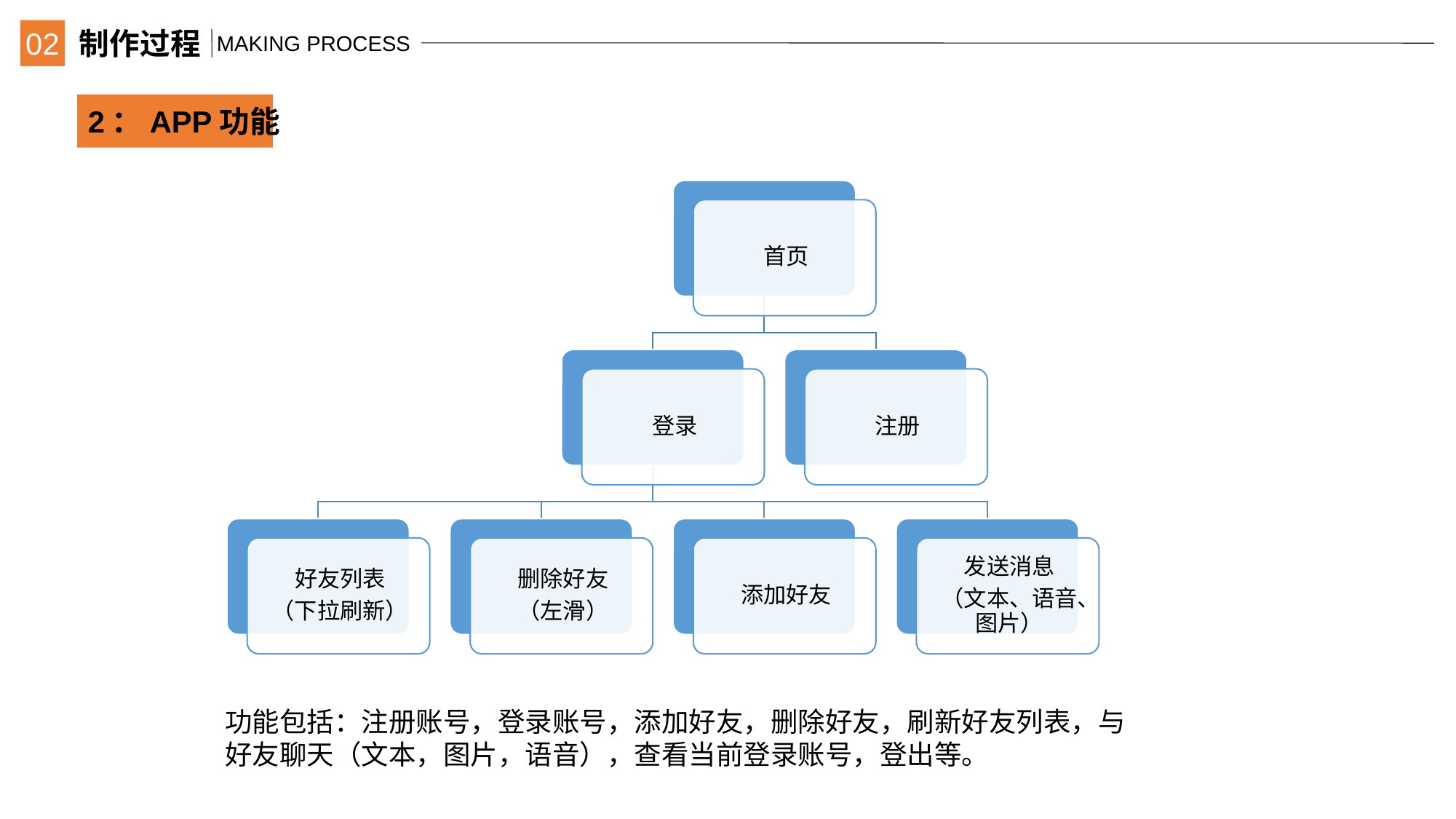

02
制作过程

MAKING PROCESS

2：APP功能
首页
登录
好友列表
（下拉刷新）
删除好友
（左滑）
添加好友
发送消息
（文本、语音、图片）
注册
功能包括：注册账号，登录账号，添加好友，删除好友，刷新好友列表，与好友聊天（文本，图片，语音），查看当前登录账号，登出等。